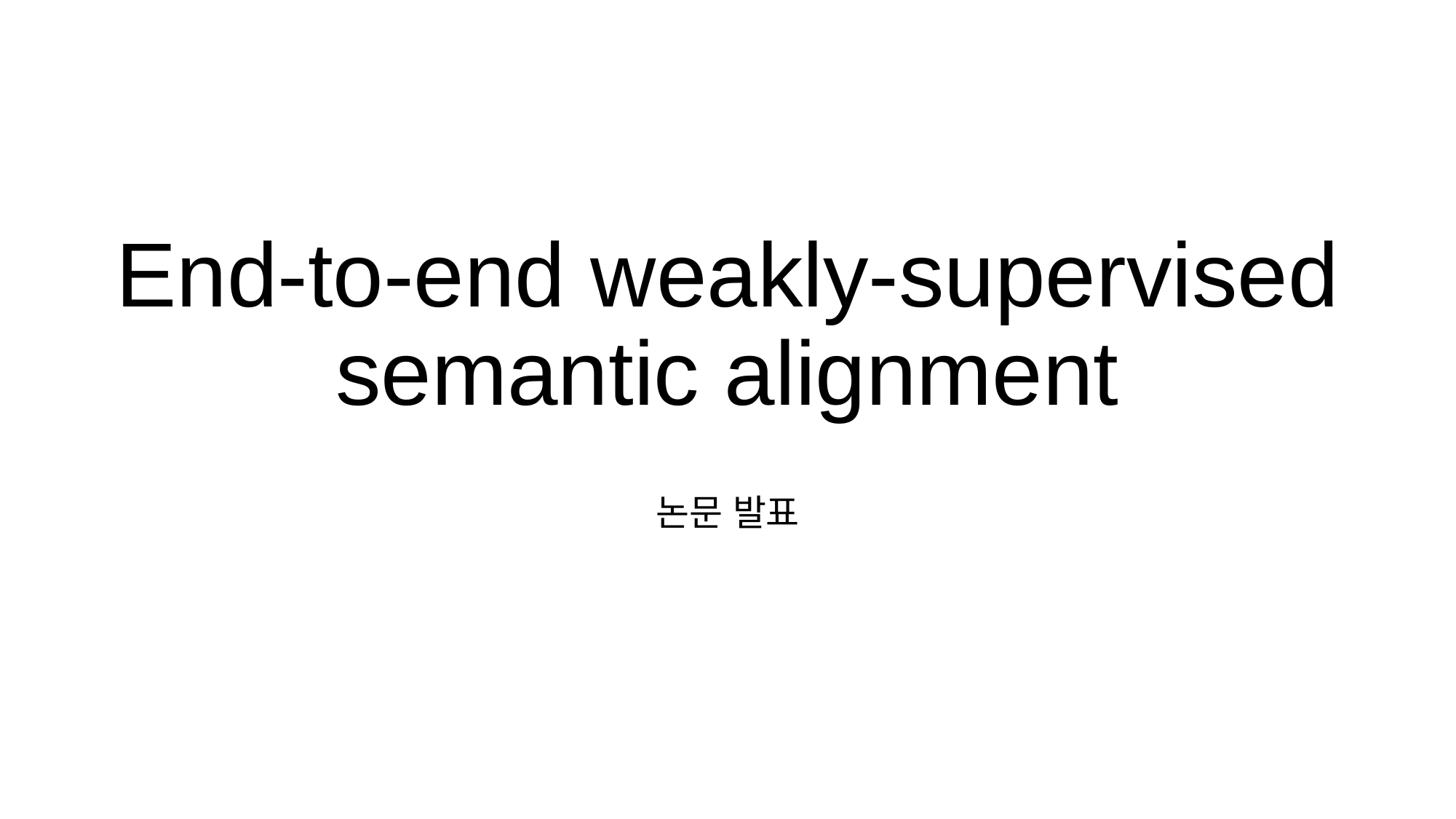

# End-to-end weakly-supervised semantic alignment

논문 발표